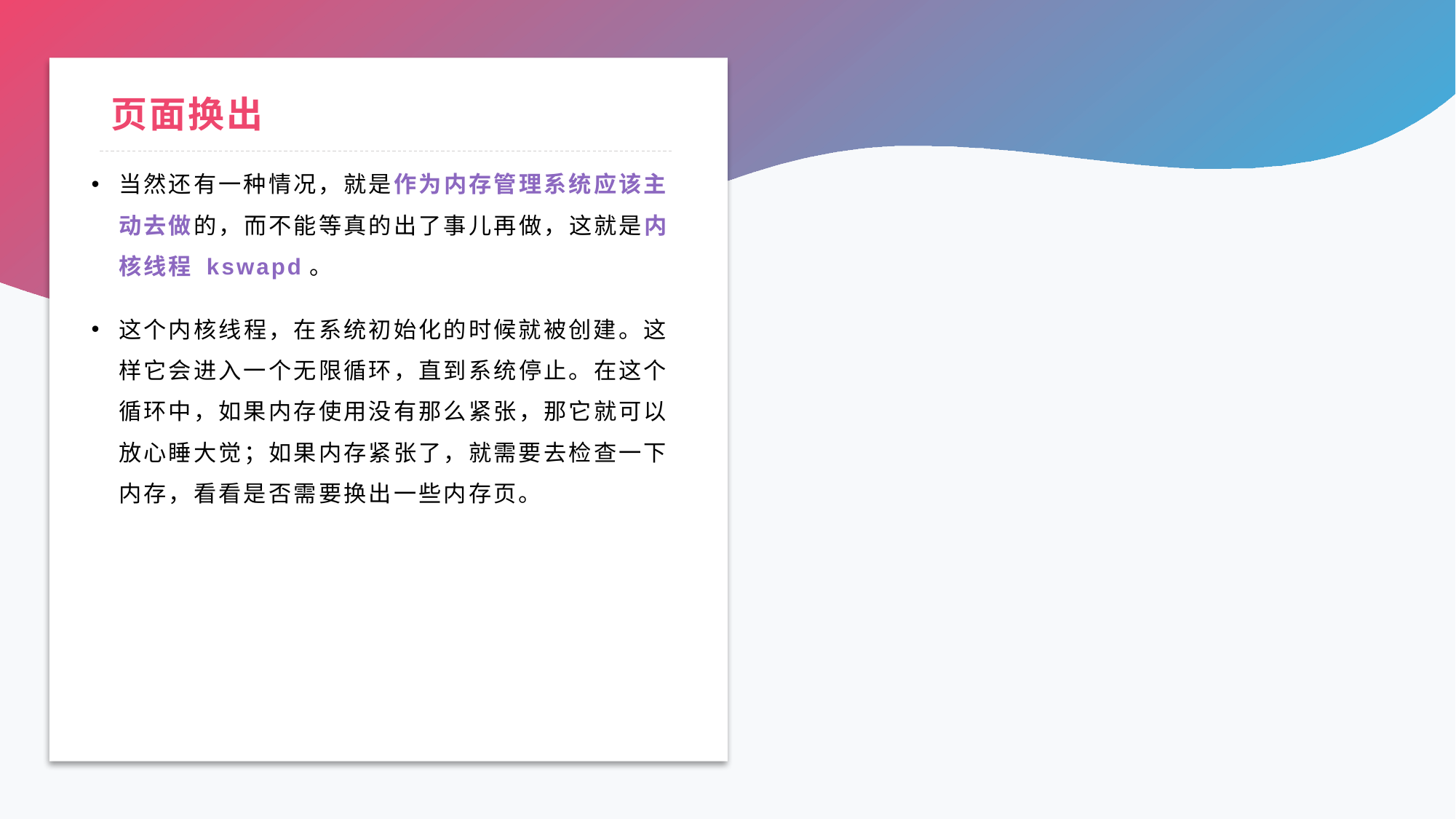

# 页面换出
当然还有一种情况，就是作为内存管理系统应该主动去做的，而不能等真的出了事儿再做，这就是内核线程 kswapd。
这个内核线程，在系统初始化的时候就被创建。这样它会进入一个无限循环，直到系统停止。在这个循环中，如果内存使用没有那么紧张，那它就可以放心睡大觉；如果内存紧张了，就需要去检查一下内存，看看是否需要换出一些内存页。